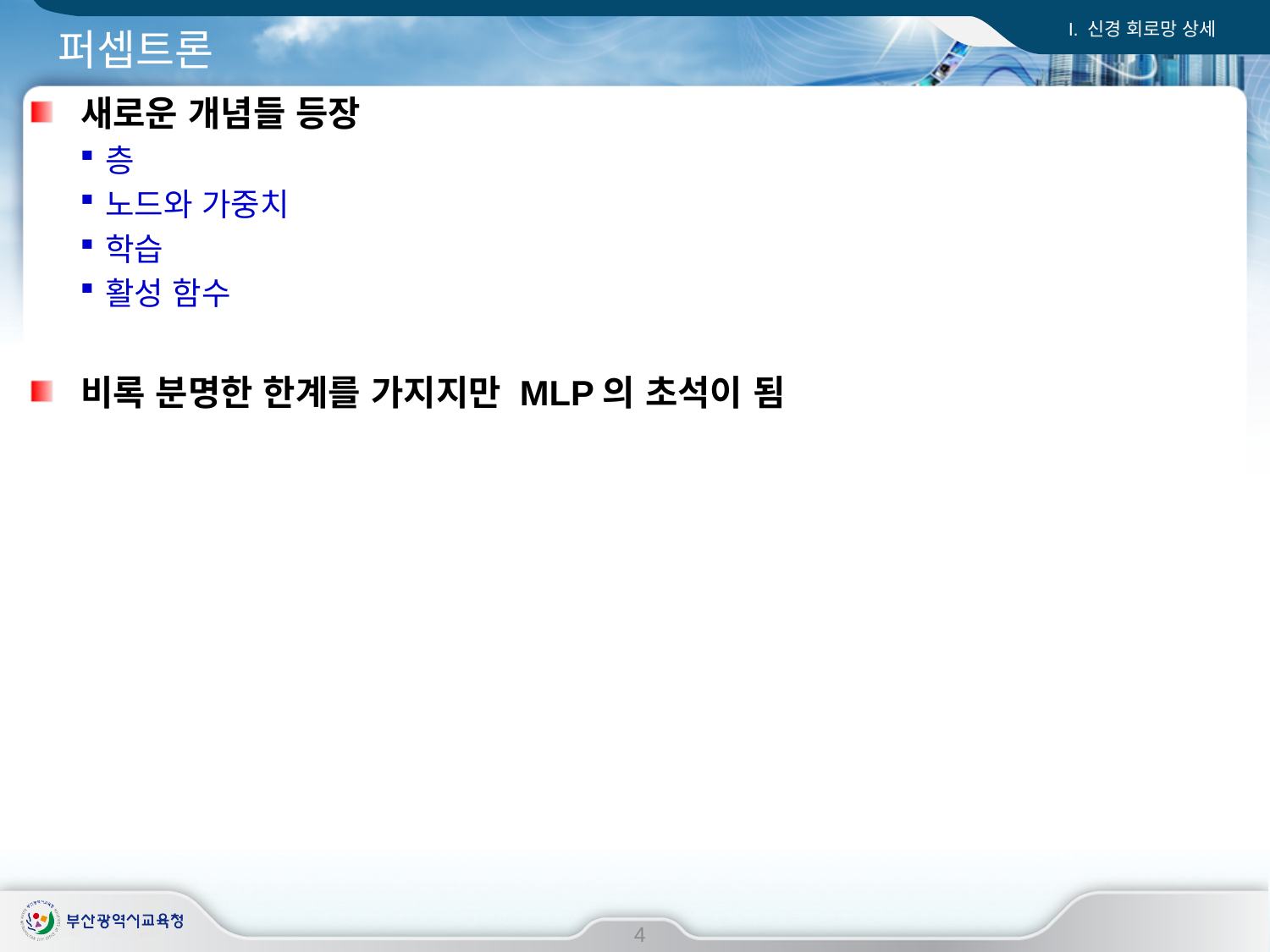

I. 신경 회로망 상세
# 퍼셉트론
새로운 개념들 등장
층
노드와 가중치
학습
활성 함수

비록 분명한 한계를 가지지만 MLP의 초석이 됨

4